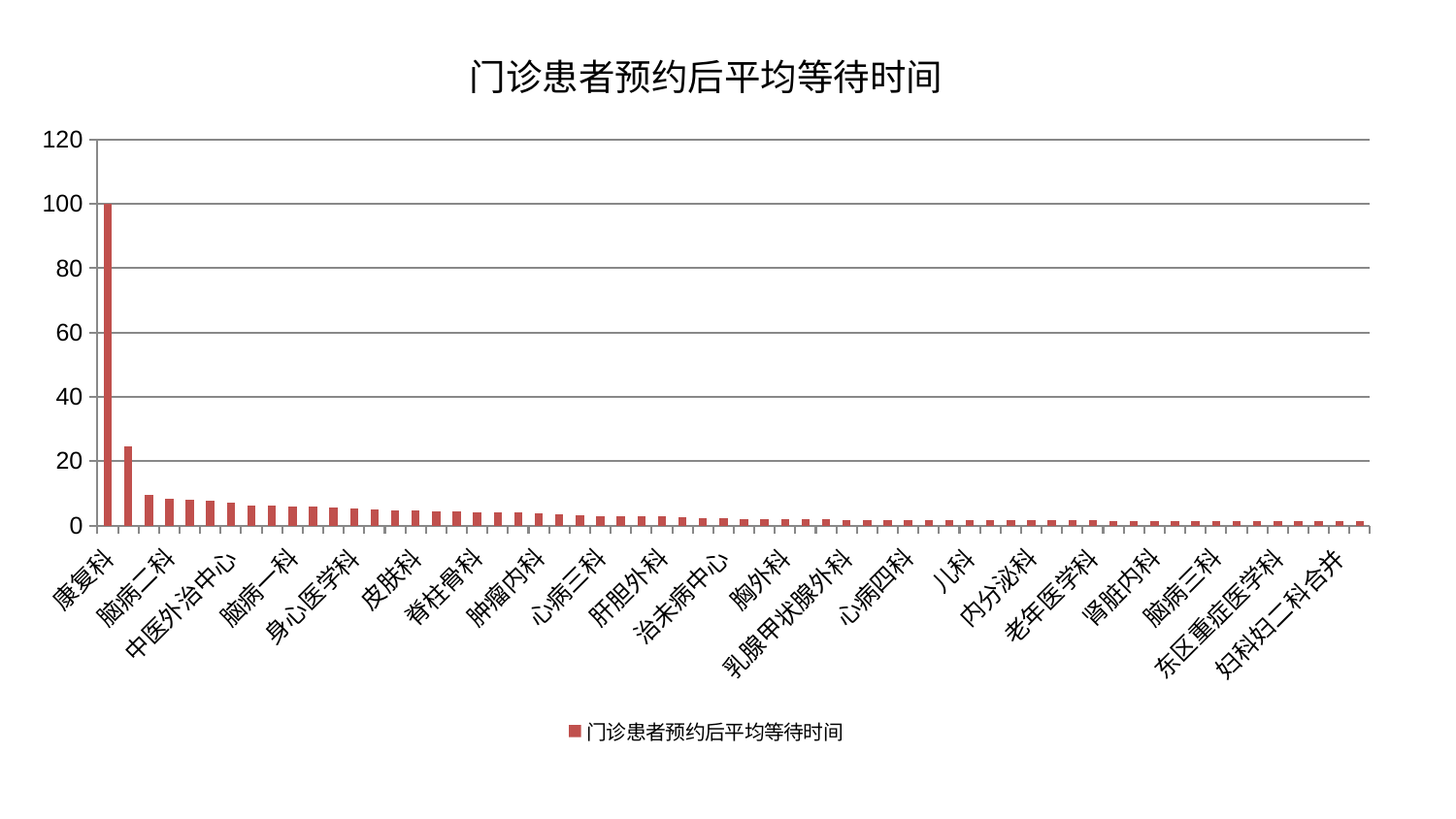

### Chart: 门诊患者预约后平均等待时间

| Category | 门诊患者预约后平均等待时间 |
|---|---|
| 康复科 | 100.0 |
| 推拿科 | 24.574205330998623 |
| 男科 | 9.360240456360357 |
| 脑病二科 | 8.283691675041704 |
| 周围血管科 | 8.116980070257535 |
| 呼吸内科 | 7.744253886856504 |
| 中医外治中心 | 7.088249223262308 |
| 神经外科 | 6.3395077045033235 |
| 心病一科 | 6.1330724144803215 |
| 脑病一科 | 5.858488475473173 |
| 骨科 | 5.797434533125416 |
| 肾病科 | 5.6803000757787805 |
| 身心医学科 | 5.336924905670026 |
| 关节骨科 | 4.861048538241671 |
| 肛肠科 | 4.652574450294633 |
| 皮肤科 | 4.645670905947263 |
| 血液科 | 4.4790637004423965 |
| 风湿病科 | 4.266435471041127 |
| 脊柱骨科 | 4.103918029365198 |
| 眼科 | 4.048314407534715 |
| 泌尿外科 | 3.9599385357305064 |
| 肿瘤内科 | 3.9080744169406176 |
| 西区重症医学科 | 3.3394230913217795 |
| 医院 | 3.120309895360719 |
| 心病三科 | 2.8119898666063095 |
| 美容皮肤科 | 2.796571686993229 |
| 东区肾病科 | 2.763615275856946 |
| 肝胆外科 | 2.744083286043692 |
| 口腔科 | 2.4603895465722636 |
| 针灸科 | 2.1611952329036477 |
| 治未病中心 | 2.126346682918875 |
| 显微骨科 | 1.9559930442536366 |
| 普通外科 | 1.9461090007847666 |
| 胸外科 | 1.9137136209850287 |
| 心病二科 | 1.8565225621955095 |
| 重症医学科 | 1.8386740693150088 |
| 乳腺甲状腺外科 | 1.8107328051897609 |
| 运动损伤骨科 | 1.8090777920981187 |
| 创伤骨科 | 1.7831752793284459 |
| 心病四科 | 1.7253567542260133 |
| 综合内科 | 1.686821976083943 |
| 妇科 | 1.6061857374626851 |
| 儿科 | 1.6037376887355175 |
| 妇二科 | 1.5965946376406344 |
| 肝病科 | 1.5898993067577258 |
| 内分泌科 | 1.5850043222035968 |
| 神经内科 | 1.5832781455656468 |
| 脾胃科消化科合并 | 1.5633027979793286 |
| 老年医学科 | 1.5457024861217559 |
| 小儿骨科 | 1.4793437239307379 |
| 小儿推拿科 | 1.457723566993811 |
| 肾脏内科 | 1.452270314986132 |
| 产科 | 1.44195856928244 |
| 微创骨科 | 1.4277445085570932 |
| 脑病三科 | 1.4204642963008425 |
| 中医经典科 | 1.4091349743249875 |
| 心血管内科 | 1.408030172047848 |
| 东区重症医学科 | 1.404444028164318 |
| 脾胃病科 | 1.3901043885045652 |
| 消化内科 | 1.3749742535194378 |
| 妇科妇二科合并 | 1.3701150201027457 |
| 耳鼻喉科 | 1.3695360600133601 |
217